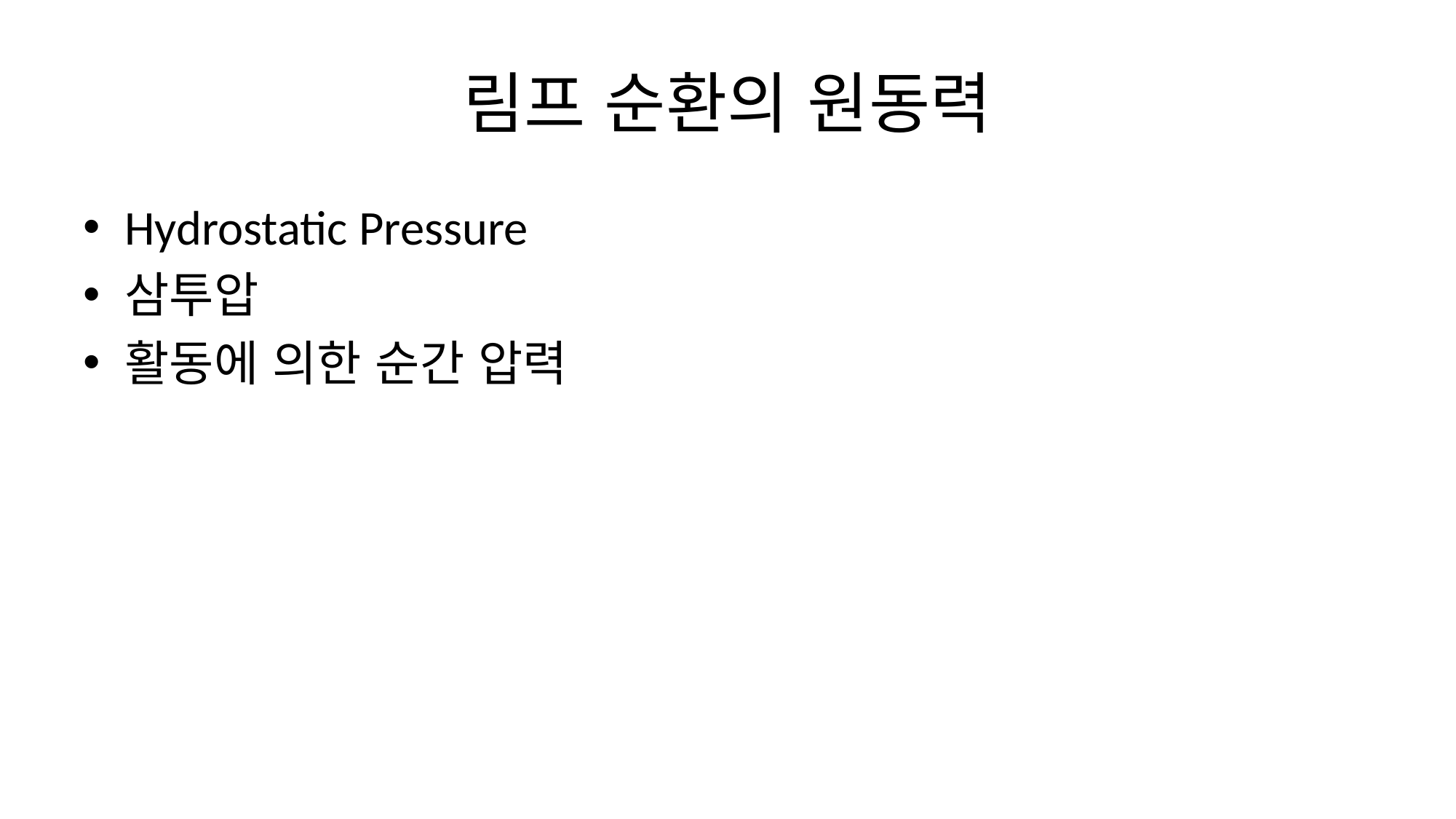

# 림프 순환의 원동력
Hydrostatic Pressure
삼투압
활동에 의한 순간 압력